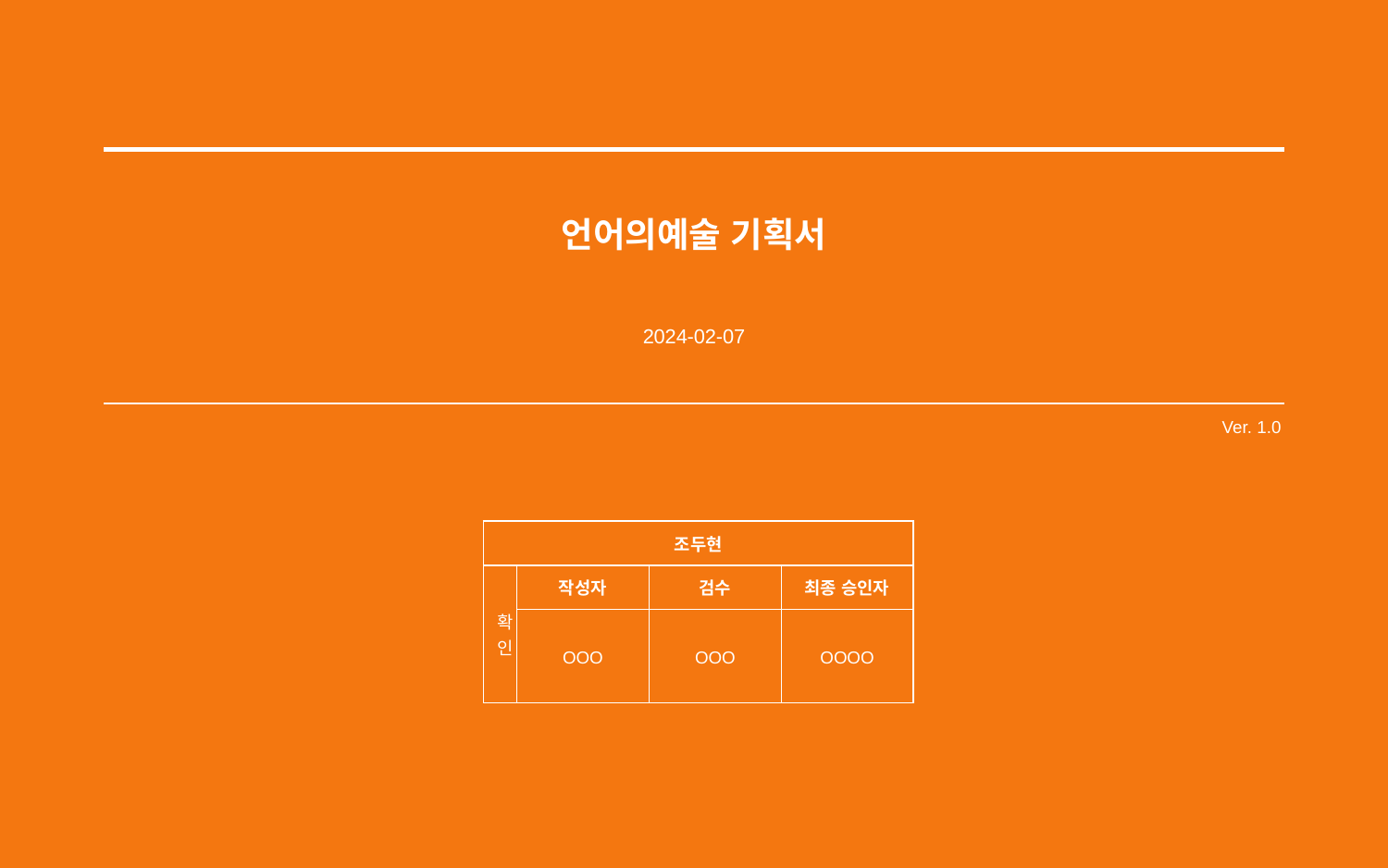

|  |
| --- |
언어의예술 기획서
2024-02-07
Ver. 1.0
| 조두현 |  |  |  |
| --- | --- | --- | --- |
| 확 인 | 작성자 | 검수 | 최종 승인자 |
|  | OOO | OOO | OOOO |